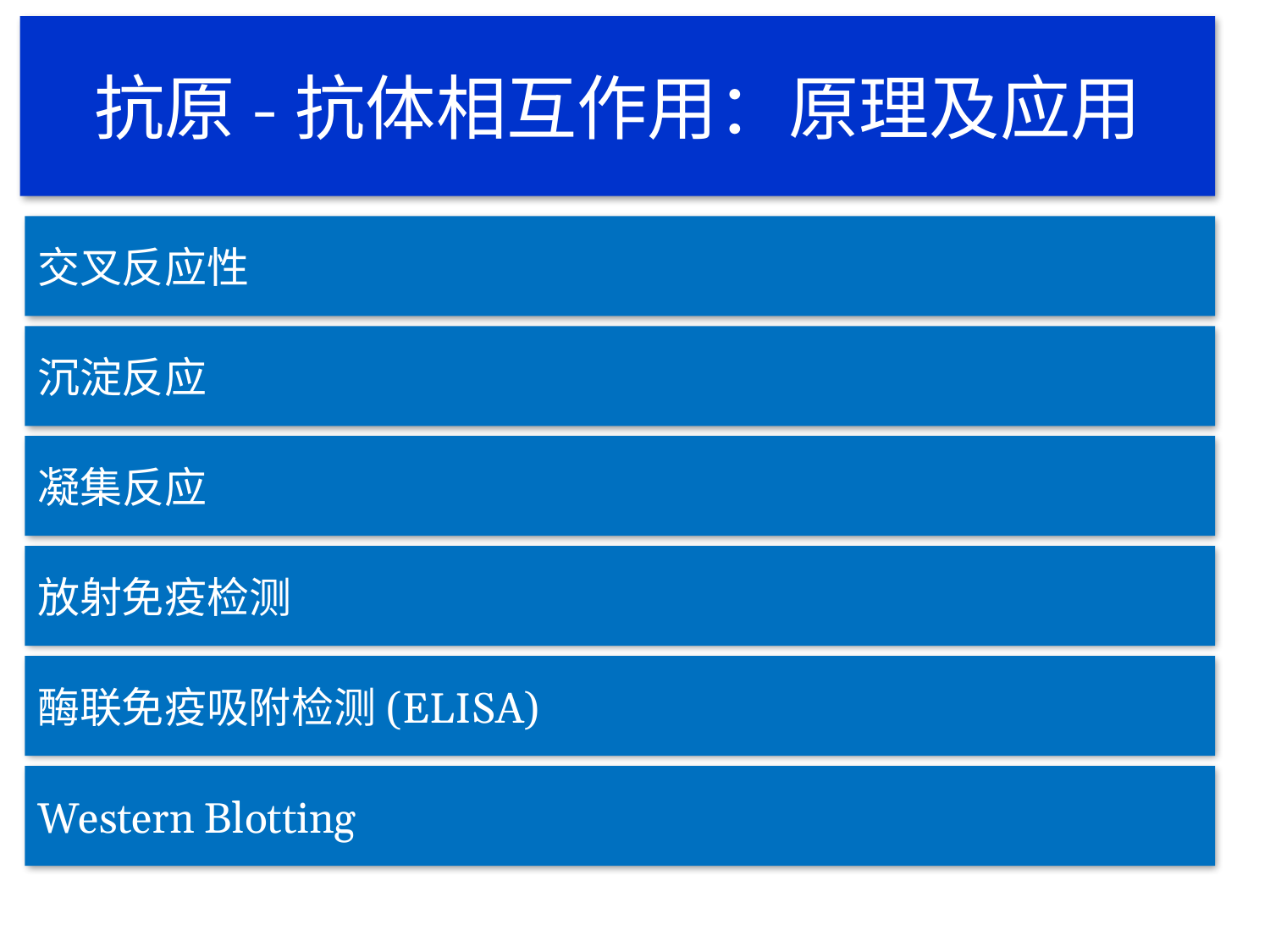

抗原-抗体相互作用：原理及应用
交叉反应性
沉淀反应
凝集反应
放射免疫检测
酶联免疫吸附检测(ELISA)
Western Blotting